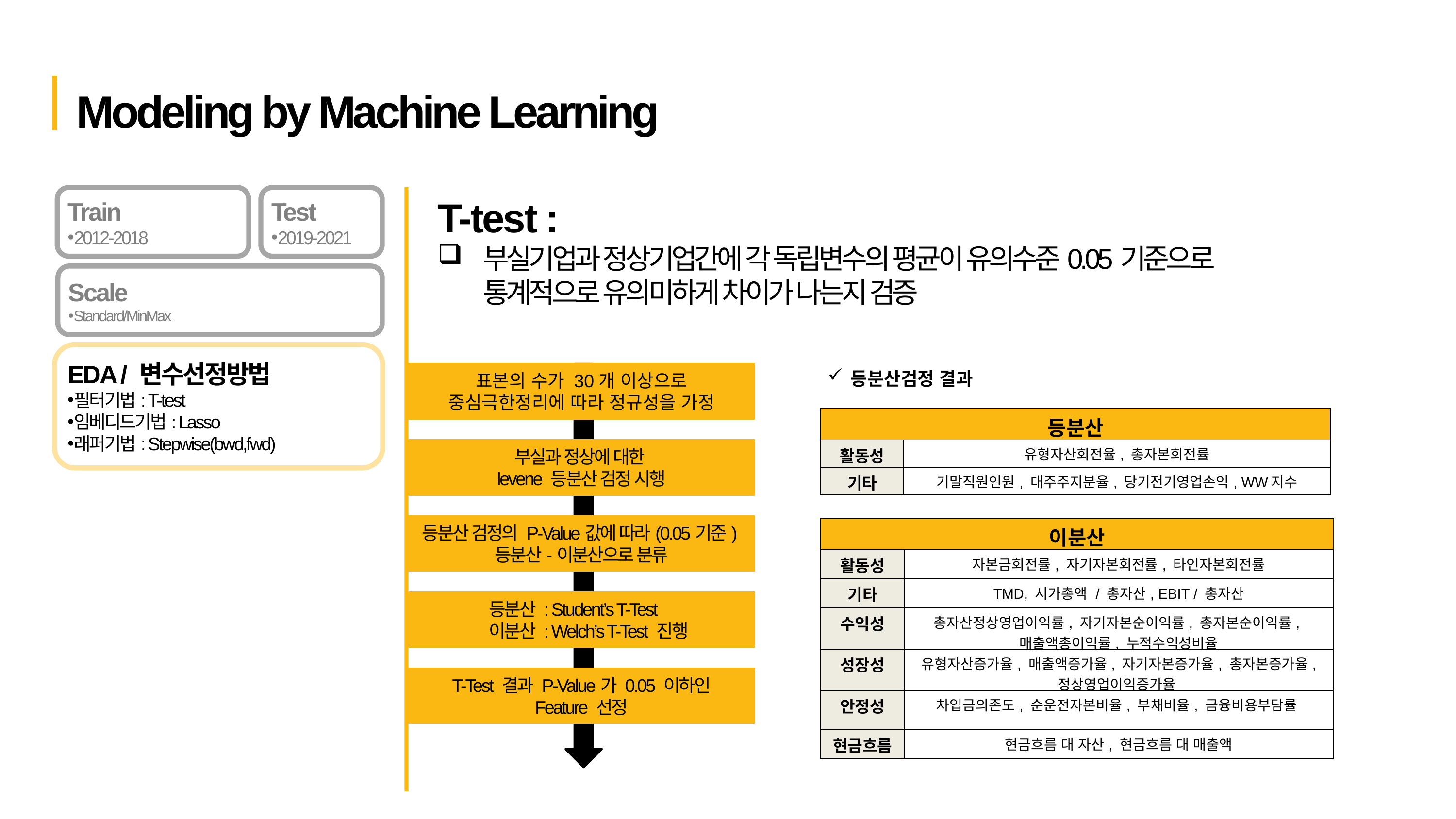

Modeling by Machine Learning

Train
2012-2018
Test
2019-2021
T-test :
부실기업과 정상기업간에 각 독립변수의 평균이 유의수준0.05기준으로 통계적으로 유의미하게 차이가 나는지 검증
Scale
Standard/MinMax
EDA / 변수선정방법
필터기법: T-test
임베디드기법: Lasso
래퍼기법: Stepwise(bwd,fwd)
등분산검정 결과
표본의 수가 30개 이상으로 중심극한정리에 따라 정규성을 가정

| 등분산 |  |
| --- | --- |
| 활동성 | 유형자산회전율, 총자본회전률 |
| 기타 | 기말직원인원, 대주주지분율, 당기전기영업손익, WW지수 |
부실과 정상에 대한
levene 등분산 검정 시행
등분산 검정의 P-Value값에 따라(0.05기준)
등분산-이분산으로 분류
| 이분산 |  |
| --- | --- |
| 활동성 | 자본금회전률, 자기자본회전률, 타인자본회전률 |
| 기타 | TMD, 시가총액 / 총자산, EBIT / 총자산 |
| 수익성 | 총자산정상영업이익률, 자기자본순이익률, 총자본순이익률, 매출액총이익률, 누적수익성비율 |
| 성장성 | 유형자산증가율, 매출액증가율, 자기자본증가율, 총자본증가율, 정상영업이익증가율 |
| 안정성 | 차입금의존도, 순운전자본비율, 부채비율, 금융비용부담률 |
| 현금흐름 | 현금흐름 대 자산, 현금흐름 대 매출액 |
등분산 : Student’s T-Test
이분산 : Welch’s T-Test 진행
T-Test 결과 P-Value가 0.05 이하인
Feature 선정